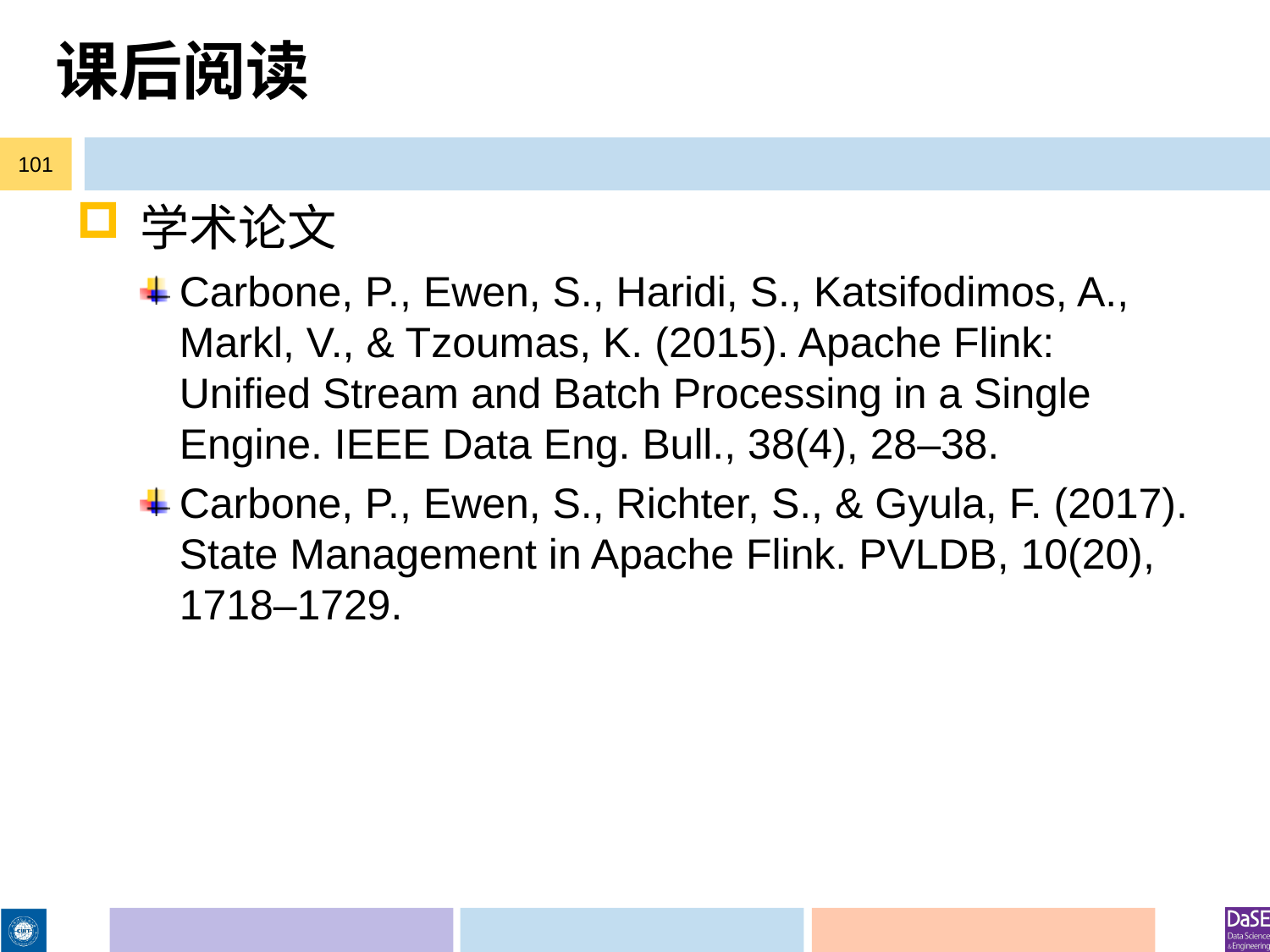

# 课后阅读
101
学术论文
Carbone, P., Ewen, S., Haridi, S., Katsifodimos, A., Markl, V., & Tzoumas, K. (2015). Apache Flink: Unified Stream and Batch Processing in a Single Engine. IEEE Data Eng. Bull., 38(4), 28–38.
Carbone, P., Ewen, S., Richter, S., & Gyula, F. (2017). State Management in Apache Flink. PVLDB, 10(20), 1718–1729.